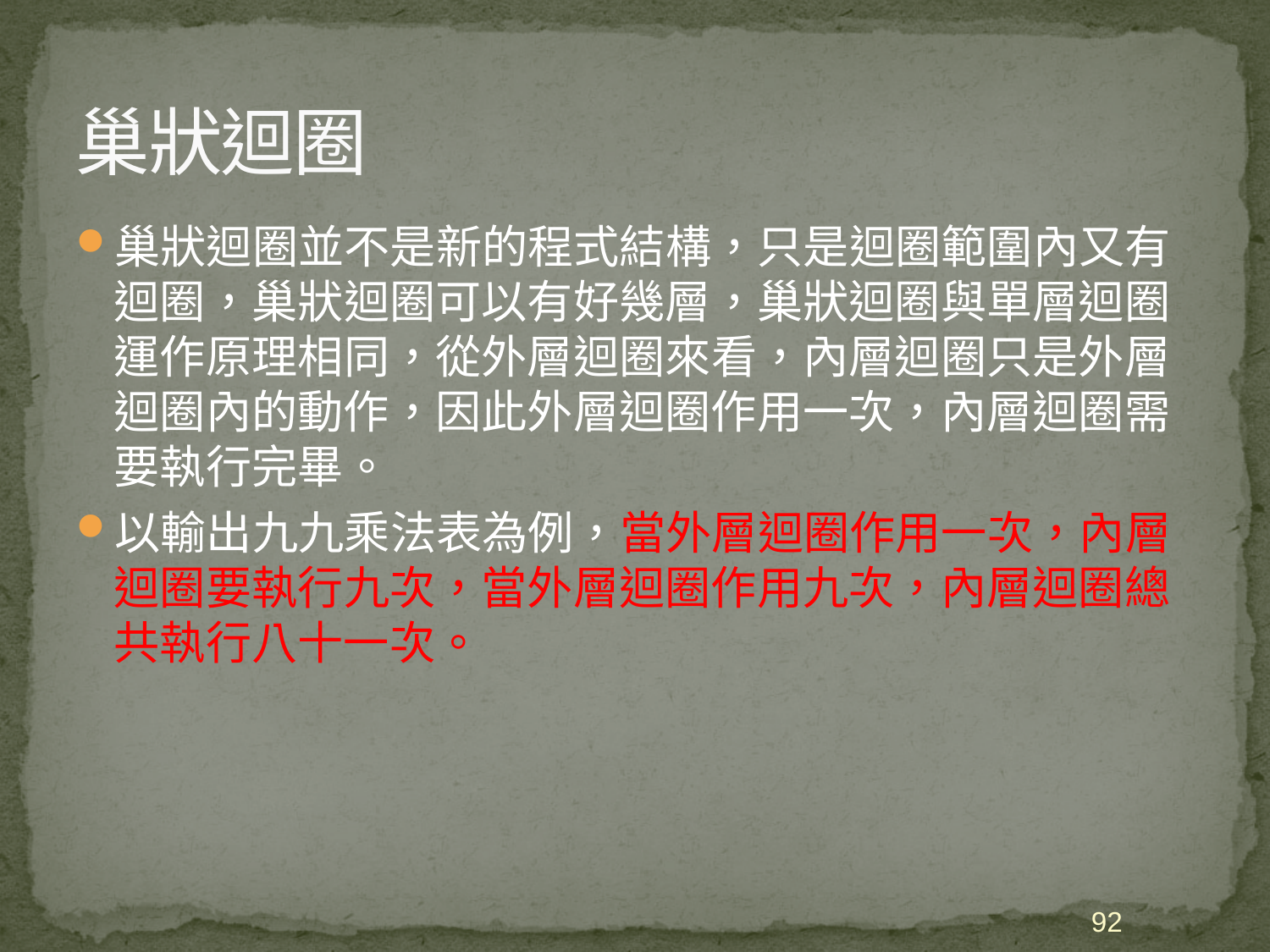

# 巢狀迴圈
巢狀迴圈並不是新的程式結構，只是迴圈範圍內又有迴圈，巢狀迴圈可以有好幾層，巢狀迴圈與單層迴圈運作原理相同，從外層迴圈來看，內層迴圈只是外層迴圈內的動作，因此外層迴圈作用一次，內層迴圈需要執行完畢。
以輸出九九乘法表為例，當外層迴圈作用一次，內層迴圈要執行九次，當外層迴圈作用九次，內層迴圈總共執行八十一次。
92